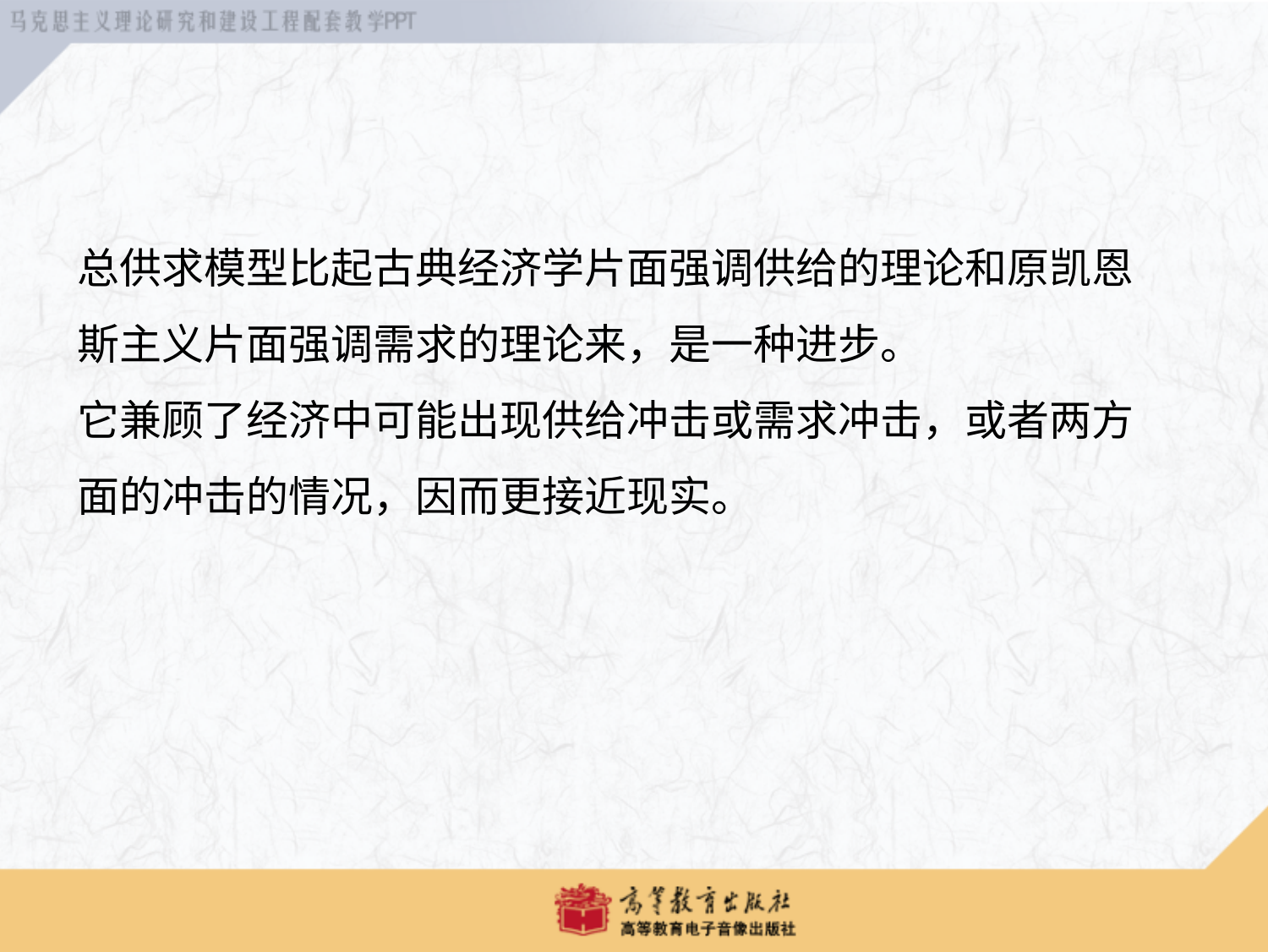

总供求模型比起古典经济学片面强调供给的理论和原凯恩斯主义片面强调需求的理论来，是一种进步。
它兼顾了经济中可能出现供给冲击或需求冲击，或者两方面的冲击的情况，因而更接近现实。